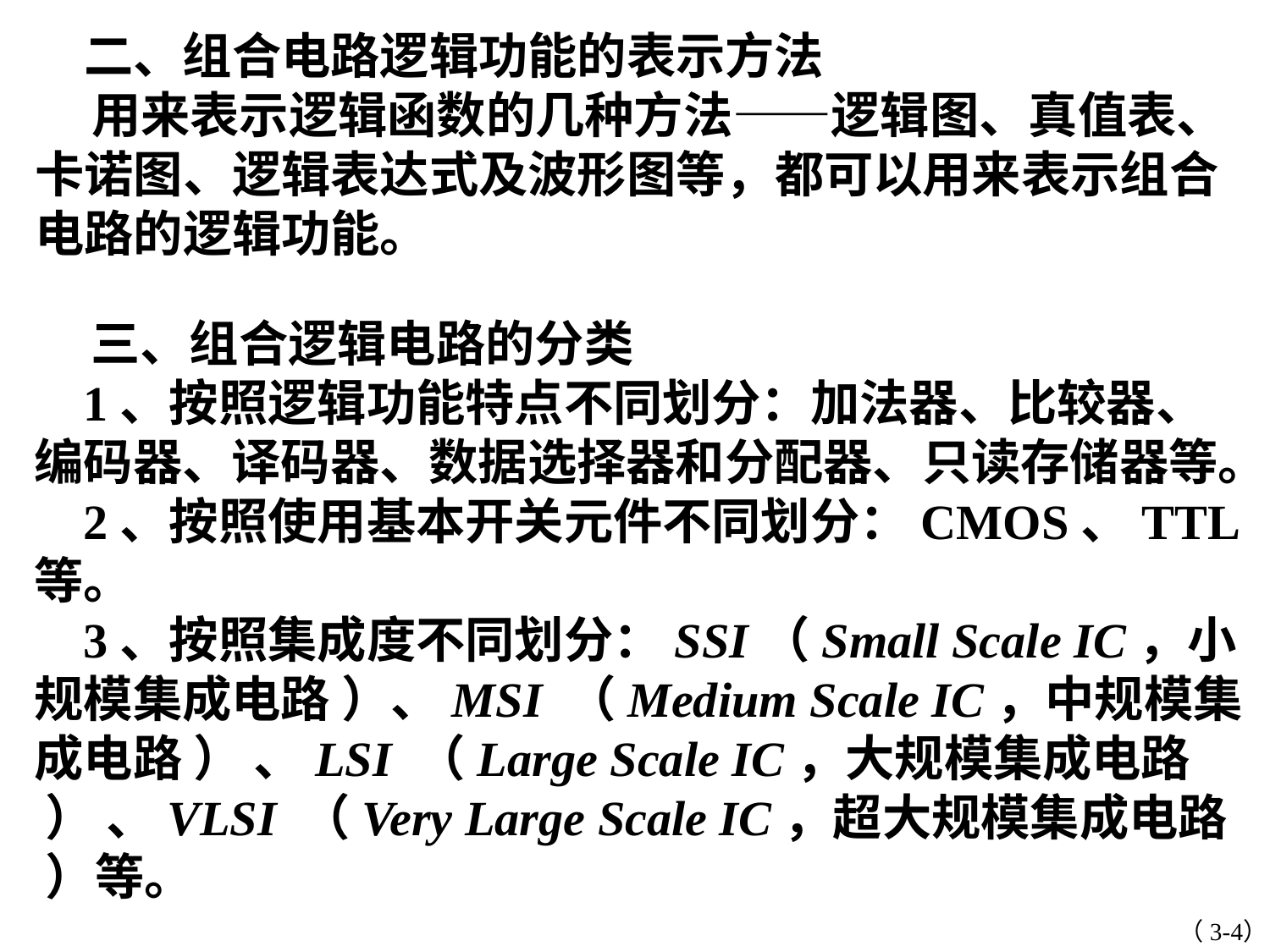

二、组合电路逻辑功能的表示方法
    用来表示逻辑函数的几种方法——逻辑图、真值表、卡诺图、逻辑表达式及波形图等，都可以用来表示组合电路的逻辑功能。
    三、组合逻辑电路的分类
    1、按照逻辑功能特点不同划分：加法器、比较器、编码器、译码器、数据选择器和分配器、只读存储器等。
    2、按照使用基本开关元件不同划分：CMOS、TTL等。
    3、按照集成度不同划分：SSI（Small Scale IC，小规模集成电路 ）、MSI （Medium Scale IC，中规模集成电路 ） 、LSI （Large Scale IC，大规模集成电路 ） 、VLSI （Very Large Scale IC，超大规模集成电路 ）等。
（3-4）